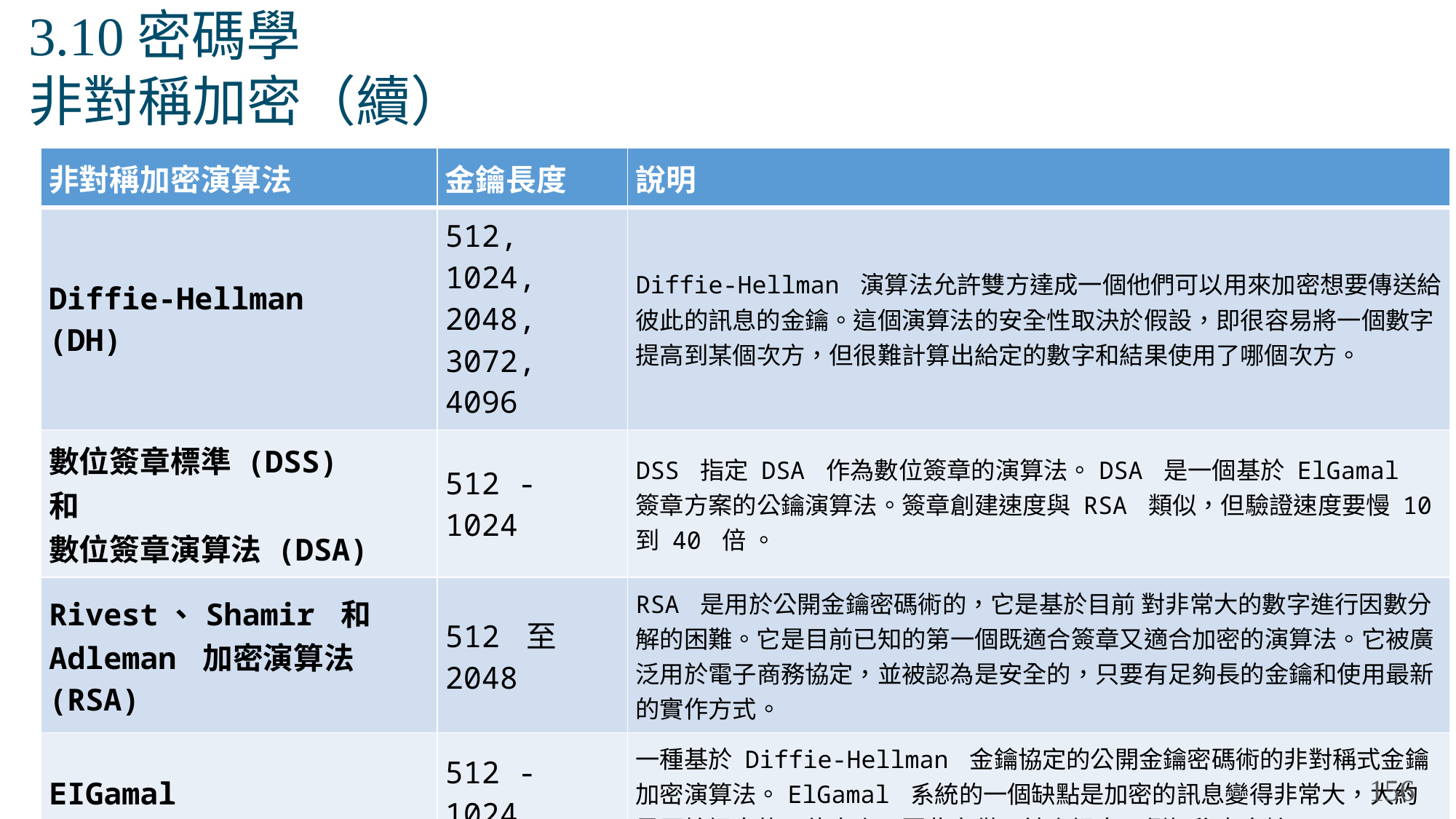

# 3.10密碼學 非對稱加密（續）
| 非對稱加密演算法 | 金鑰長度 | 說明 |
| --- | --- | --- |
| Diffie-Hellman (DH) | 512, 1024, 2048, 3072, 4096 | Diffie-Hellman 演算法允許雙方達成一個他們可以用來加密想要傳送給彼此的訊息的金鑰。這個演算法的安全性取決於假設，即很容易將一個數字提高到某個次方，但很難計算出給定的數字和結果使用了哪個次方。 |
| 數位簽章標準 (DSS) 和 數位簽章演算法 (DSA) | 512 - 1024 | DSS 指定 DSA 作為數位簽章的演算法。DSA 是一個基於 ElGamal 簽章方案的公鑰演算法。簽章創建速度與 RSA 類似，但驗證速度要慢 10 到 40 倍 。 |
| Rivest、Shamir 和 Adleman 加密演算法 (RSA) | 512 至 2048 | RSA 是用於公開金鑰密碼術的，它是基於目前 對非常大的數字進行因數分解的困難。它是目前已知的第一個既適合簽章又適合加密的演算法。它被廣泛用於電子商務協定，並被認為是安全的，只要有足夠長的金鑰和使用最新的實作方式。 |
| EIGamal | 512 - 1024 | 一種基於 Diffie-Hellman 金鑰協定的公開金鑰密碼術的非對稱式金鑰加密演算法。ElGamal 系統的一個缺點是加密的訊息變得非常大，大約是原始訊息的兩倍大小，因此它僅用於小訊息，例如秘密金鑰。 |
| 橢圓曲線技術 | 160 | 橢圓曲線密碼術可以用來改編許多密碼術的演算法，如 Diffie-Hellman 或 ElGamal。橢圓曲線密碼學的主要優點是，金鑰可以小得多。 |
156